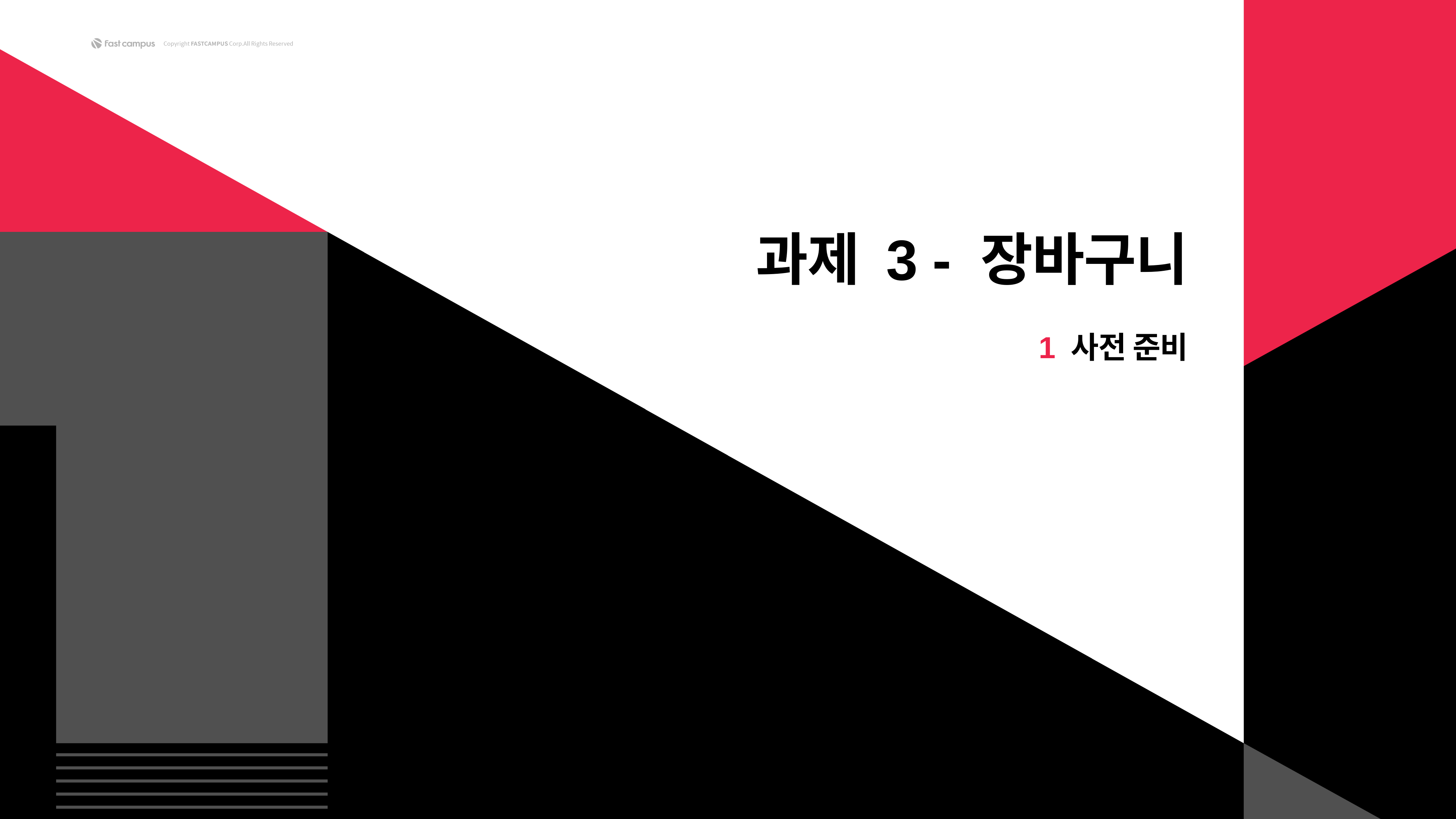

과제 3 - 장바구니

1 사전 준비
1